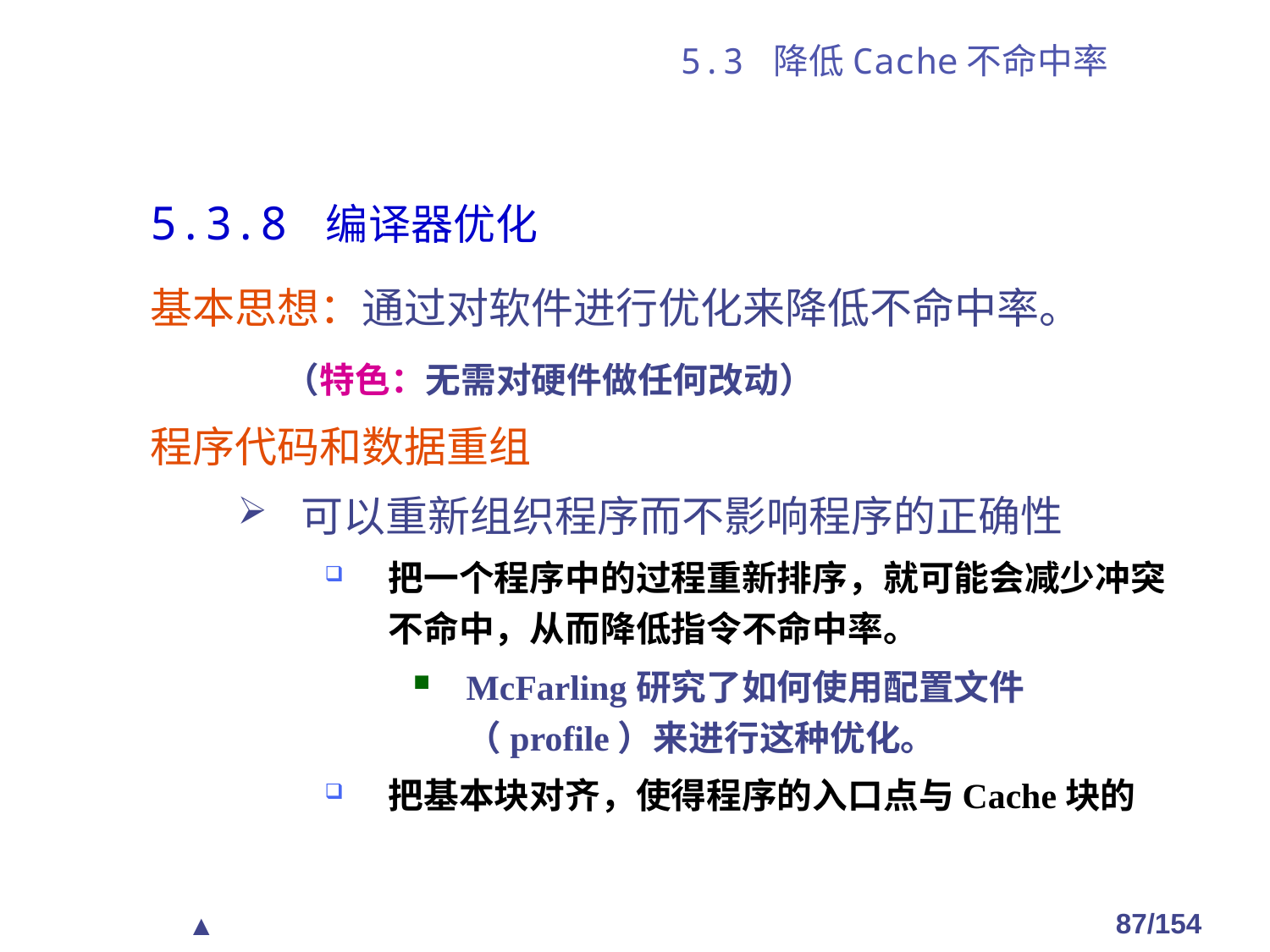

# 5.3 降低Cache不命中率
5.3.8 编译器优化
基本思想：通过对软件进行优化来降低不命中率。
             （特色：无需对硬件做任何改动）
程序代码和数据重组
可以重新组织程序而不影响程序的正确性
把一个程序中的过程重新排序，就可能会减少冲突不命中，从而降低指令不命中率。
McFarling研究了如何使用配置文件（profile）来进行这种优化。
把基本块对齐，使得程序的入口点与Cache块的